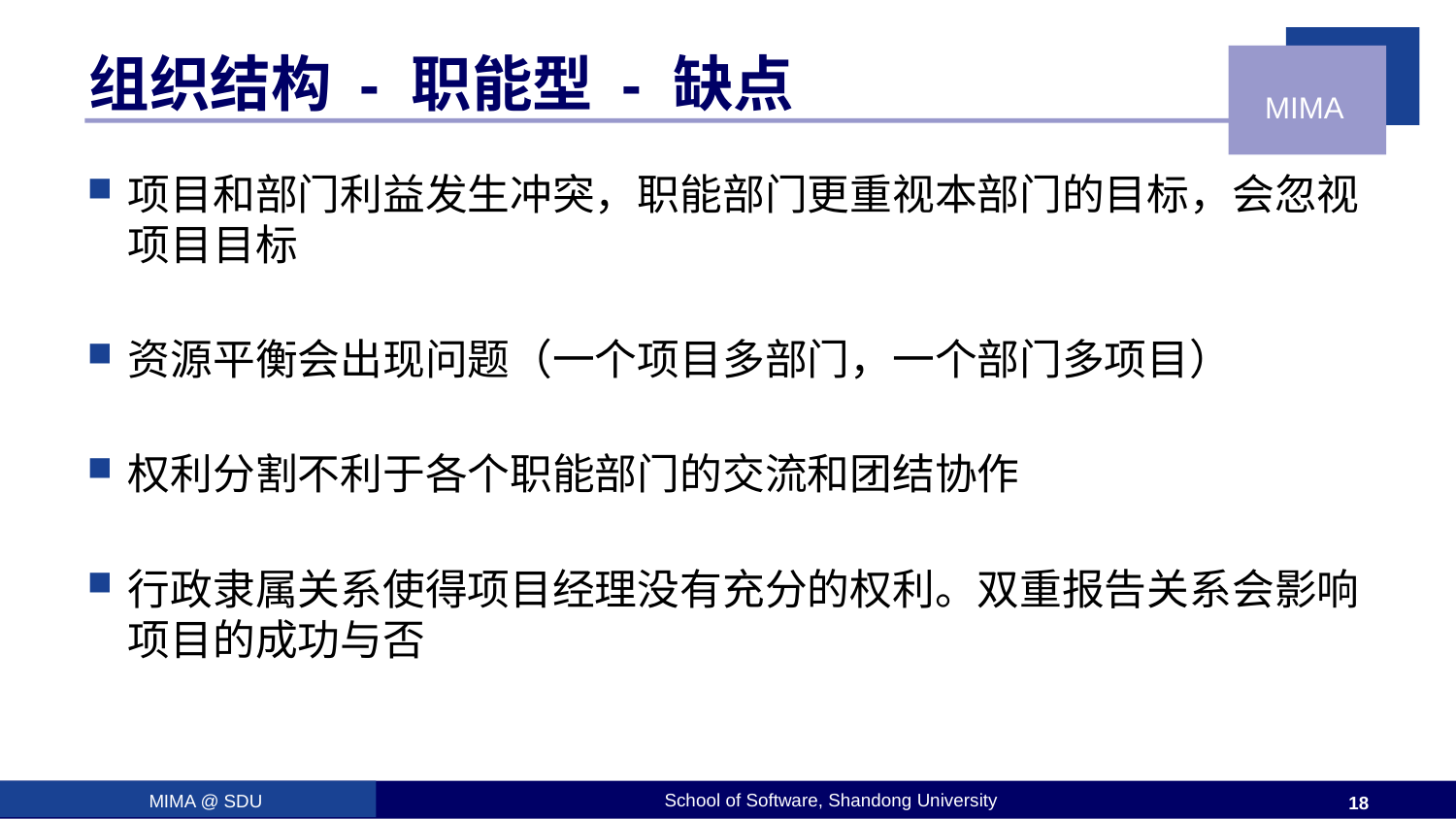

# 组织结构 - 职能型 - 缺点
项目和部门利益发生冲突，职能部门更重视本部门的目标，会忽视项目目标

资源平衡会出现问题（一个项目多部门，一个部门多项目）

权利分割不利于各个职能部门的交流和团结协作

行政隶属关系使得项目经理没有充分的权利。双重报告关系会影响项目的成功与否